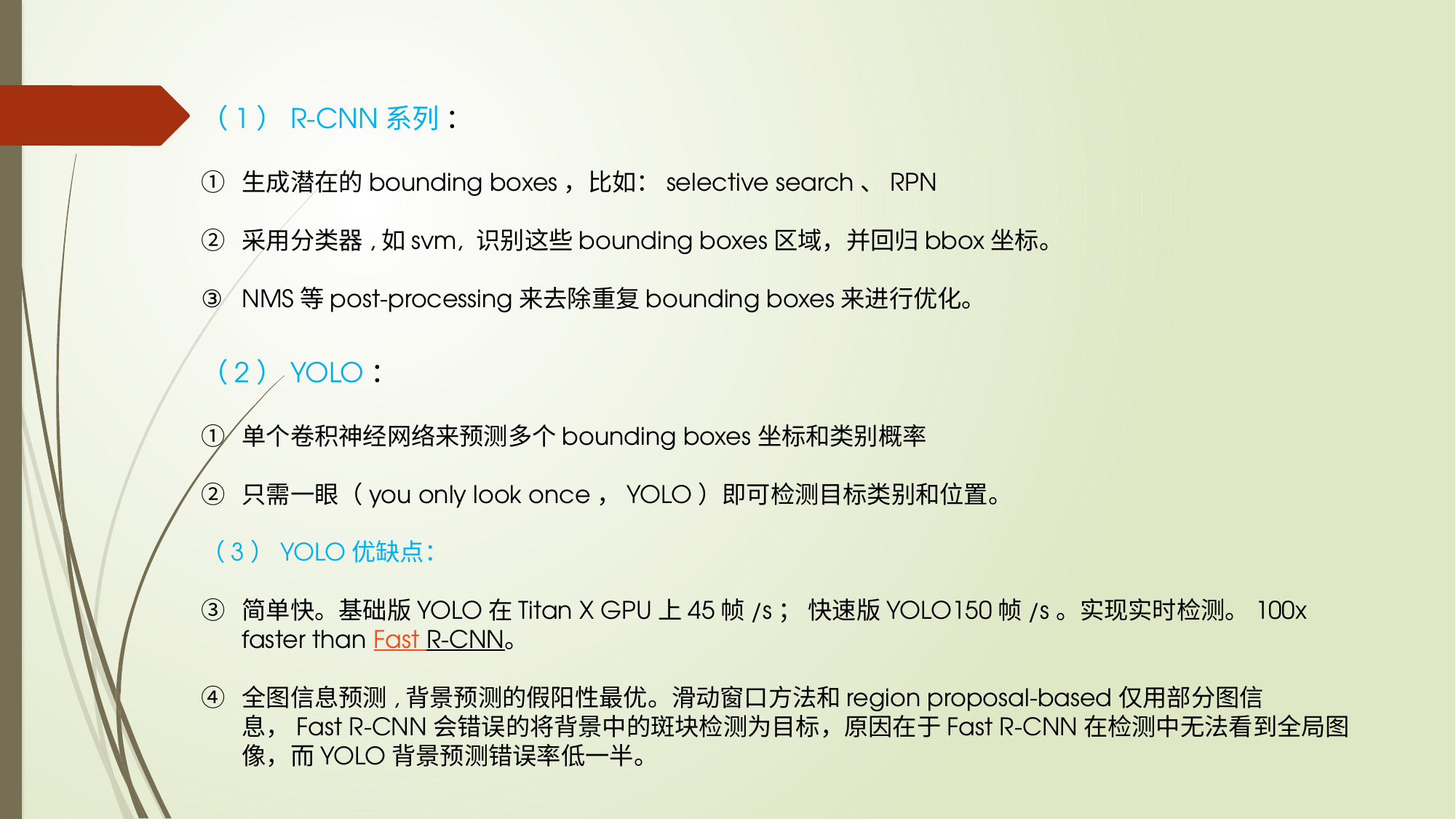

（1）R-CNN系列 ：

生成潜在的bounding boxes，比如：selective search、RPN

采用分类器,如svm, 识别这些bounding boxes区域，并回归bbox坐标。

NMS等post-processing来去除重复bounding boxes来进行优化。
（2）YOLO：

单个卷积神经网络来预测多个bounding boxes坐标和类别概率

只需一眼（you only look once，YOLO）即可检测目标类别和位置。

（3）YOLO优缺点：

简单快。基础版YOLO在Titan X GPU上45帧/s； 快速版YOLO150帧/s。实现实时检测。100x faster than Fast R-CNN。

全图信息预测,背景预测的假阳性最优。滑动窗口方法和region proposal-based仅用部分图信息，Fast R-CNN会错误的将背景中的斑块检测为目标，原因在于Fast R-CNN在检测中无法看到全局图像，而YOLO背景预测错误率低一半。